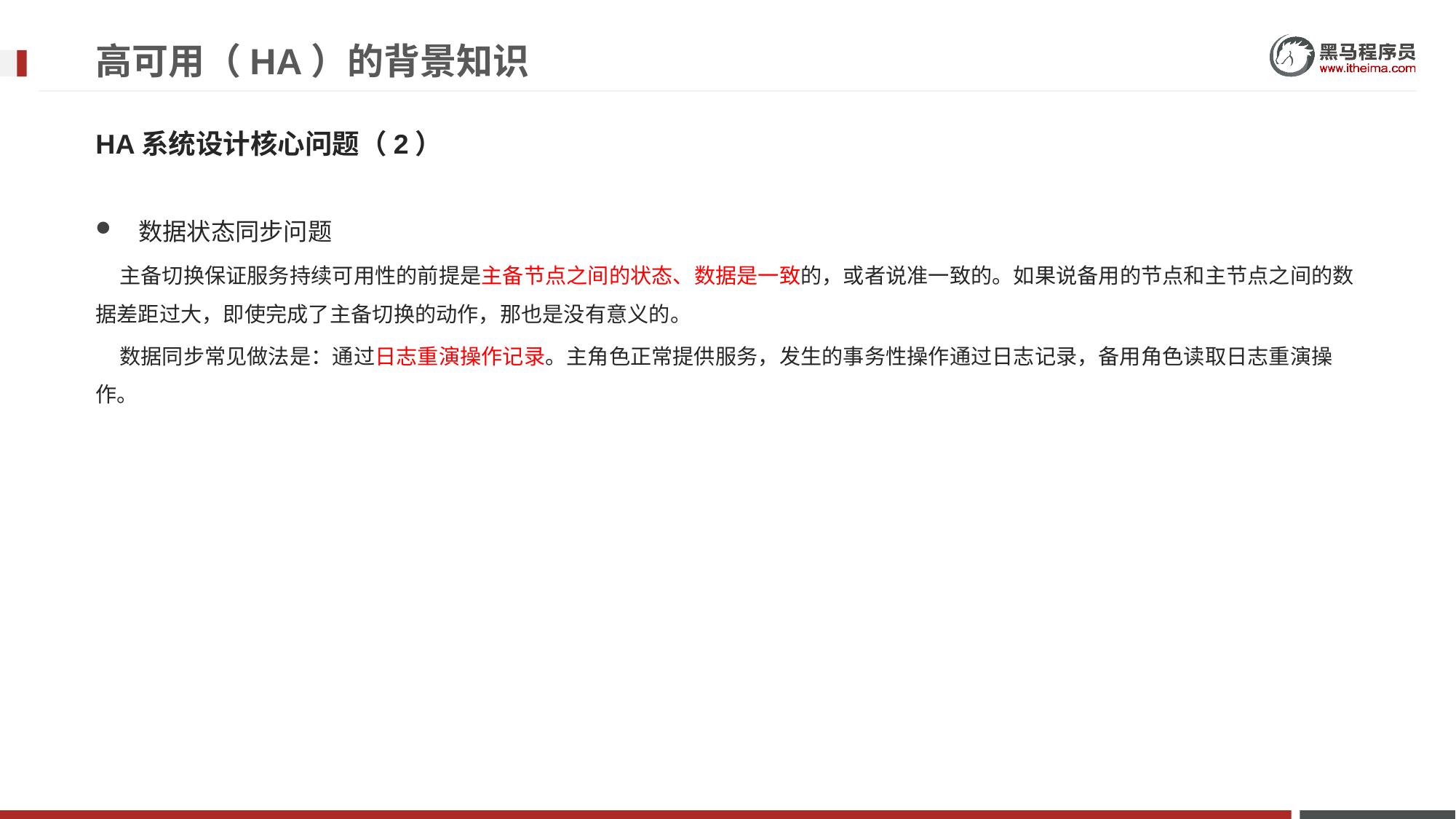

# 高可用（HA）的背景知识
HA系统设计核心问题（2）
数据状态同步问题
    主备切换保证服务持续可用性的前提是主备节点之间的状态、数据是一致的，或者说准一致的。如果说备用的节点和主节点之间的数据差距过大，即使完成了主备切换的动作，那也是没有意义的。
    数据同步常见做法是：通过日志重演操作记录。主角色正常提供服务，发生的事务性操作通过日志记录，备用角色读取日志重演操作。